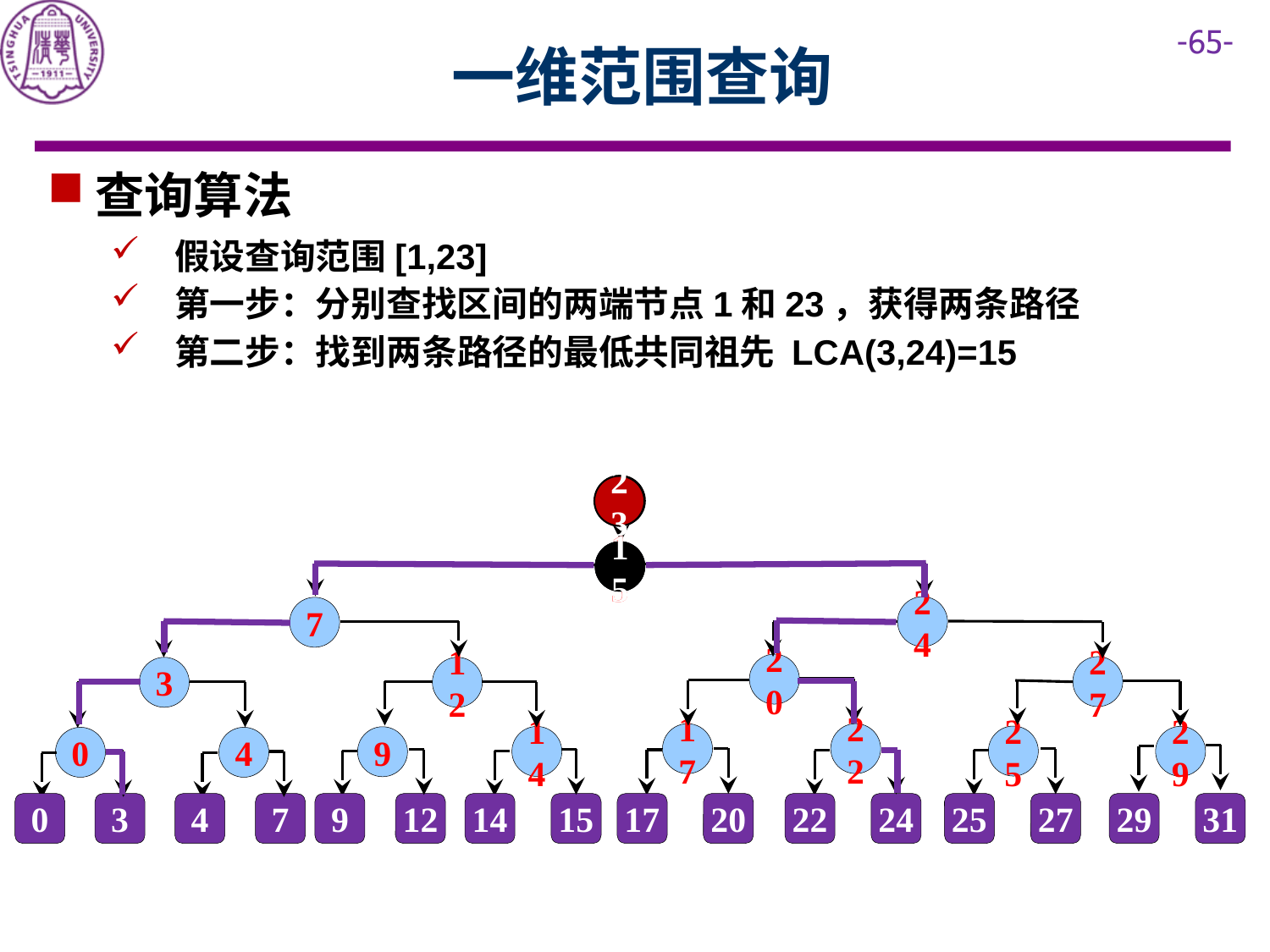

# 一维范围查询
查询算法
假设查询范围[1,23]
第一步：分别查找区间的两端节点1和23，获得两条路径
第二步：找到两条路径的最低共同祖先 LCA(3,24)=15
1
23
15
15
24
7
20
27
3
12
22
17
25
29
14
9
0
4
0
3
4
7
9
12
14
15
17
20
22
24
25
27
29
31